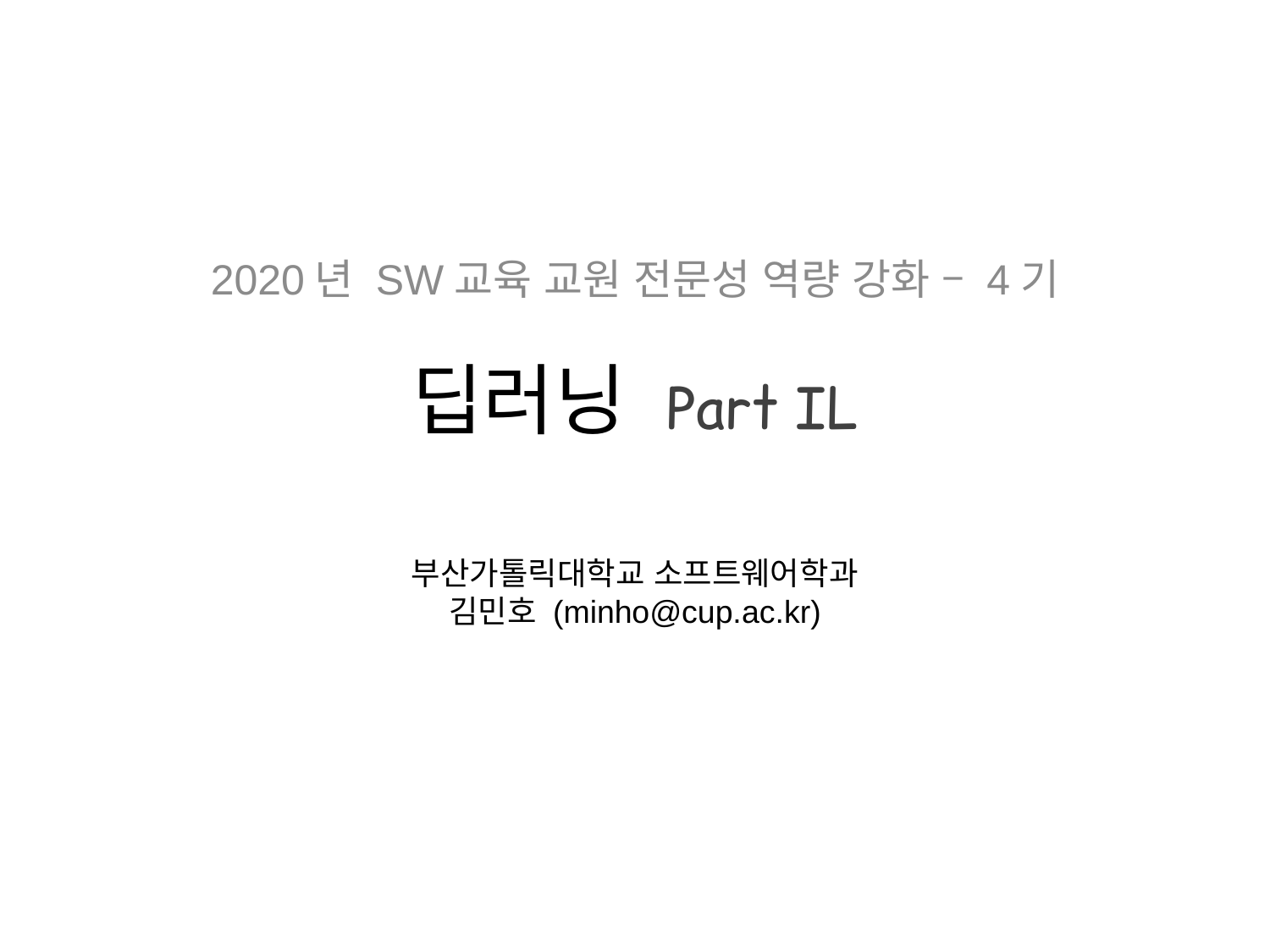

2020년 SW교육 교원 전문성 역량 강화 – 4기
# 딥러닝 Part IL
부산가톨릭대학교 소프트웨어학과
김민호 (minho@cup.ac.kr)